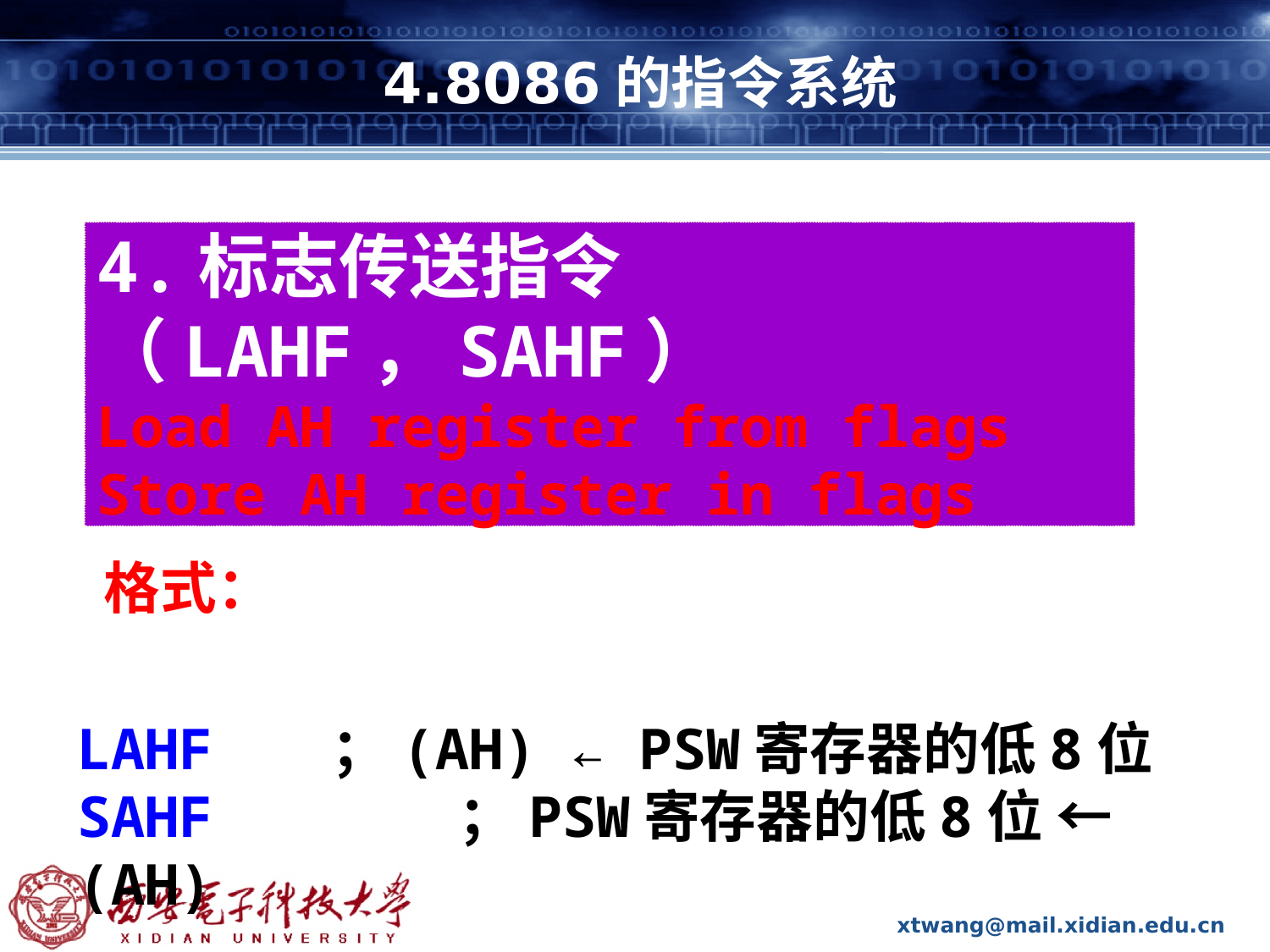

# 4.8086的指令系统
4.标志传送指令（LAHF，SAHF）
Load AH register from flags
Store AH register in flags
 格式：

LAHF 	；(AH) ← PSW寄存器的低8位
SAHF		；PSW寄存器的低8位 ← (AH)